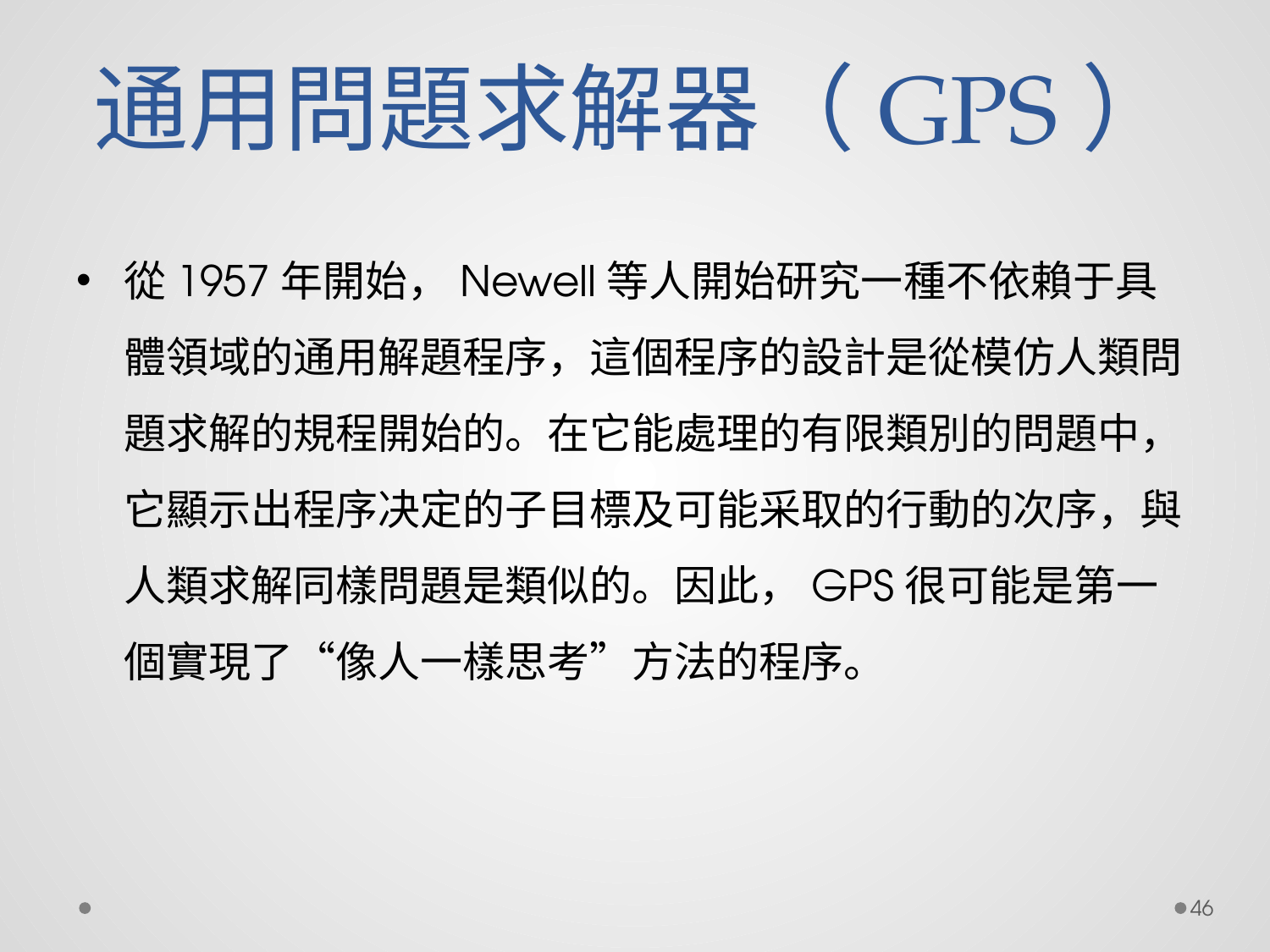

# 通用問題求解器（GPS）
從1957年開始，Newell等人開始研究一種不依賴于具體領域的通用解題程序，這個程序的設計是從模仿人類問題求解的規程開始的。在它能處理的有限類別的問題中，它顯示出程序决定的子目標及可能采取的行動的次序，與人類求解同樣問題是類似的。因此，GPS很可能是第一個實現了“像人一樣思考”方法的程序。
46